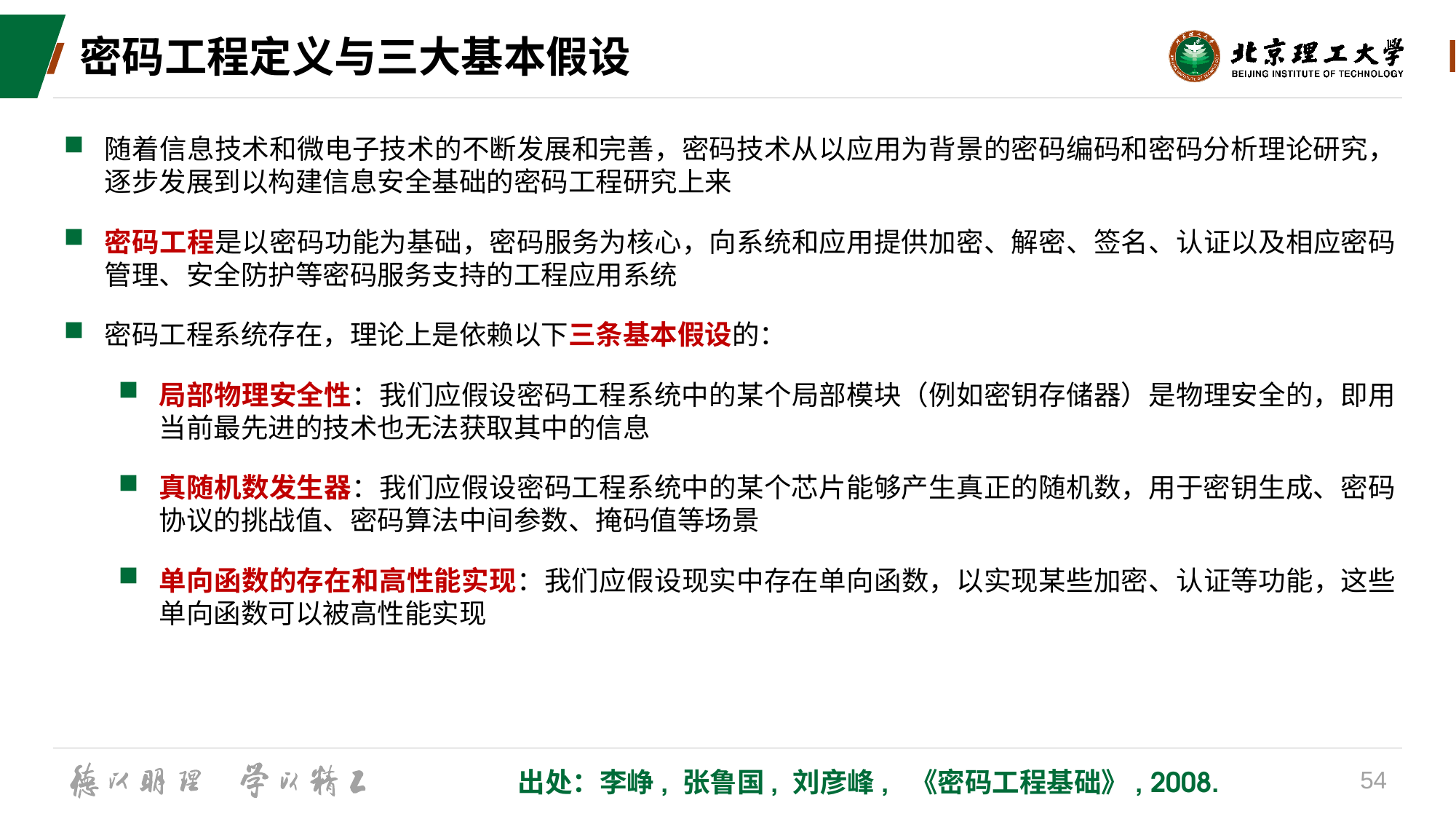

# 密码工程定义与三大基本假设
随着信息技术和微电子技术的不断发展和完善，密码技术从以应用为背景的密码编码和密码分析理论研究，逐步发展到以构建信息安全基础的密码工程研究上来
密码工程是以密码功能为基础，密码服务为核心，向系统和应用提供加密、解密、签名、认证以及相应密码管理、安全防护等密码服务支持的工程应用系统
密码工程系统存在，理论上是依赖以下三条基本假设的：
局部物理安全性：我们应假设密码工程系统中的某个局部模块（例如密钥存储器）是物理安全的，即用当前最先进的技术也无法获取其中的信息
真随机数发生器：我们应假设密码工程系统中的某个芯片能够产生真正的随机数，用于密钥生成、密码协议的挑战值、密码算法中间参数、掩码值等场景
单向函数的存在和高性能实现：我们应假设现实中存在单向函数，以实现某些加密、认证等功能，这些单向函数可以被高性能实现
出处：李峥, 张鲁国, 刘彦峰,  《密码工程基础》, 2008.